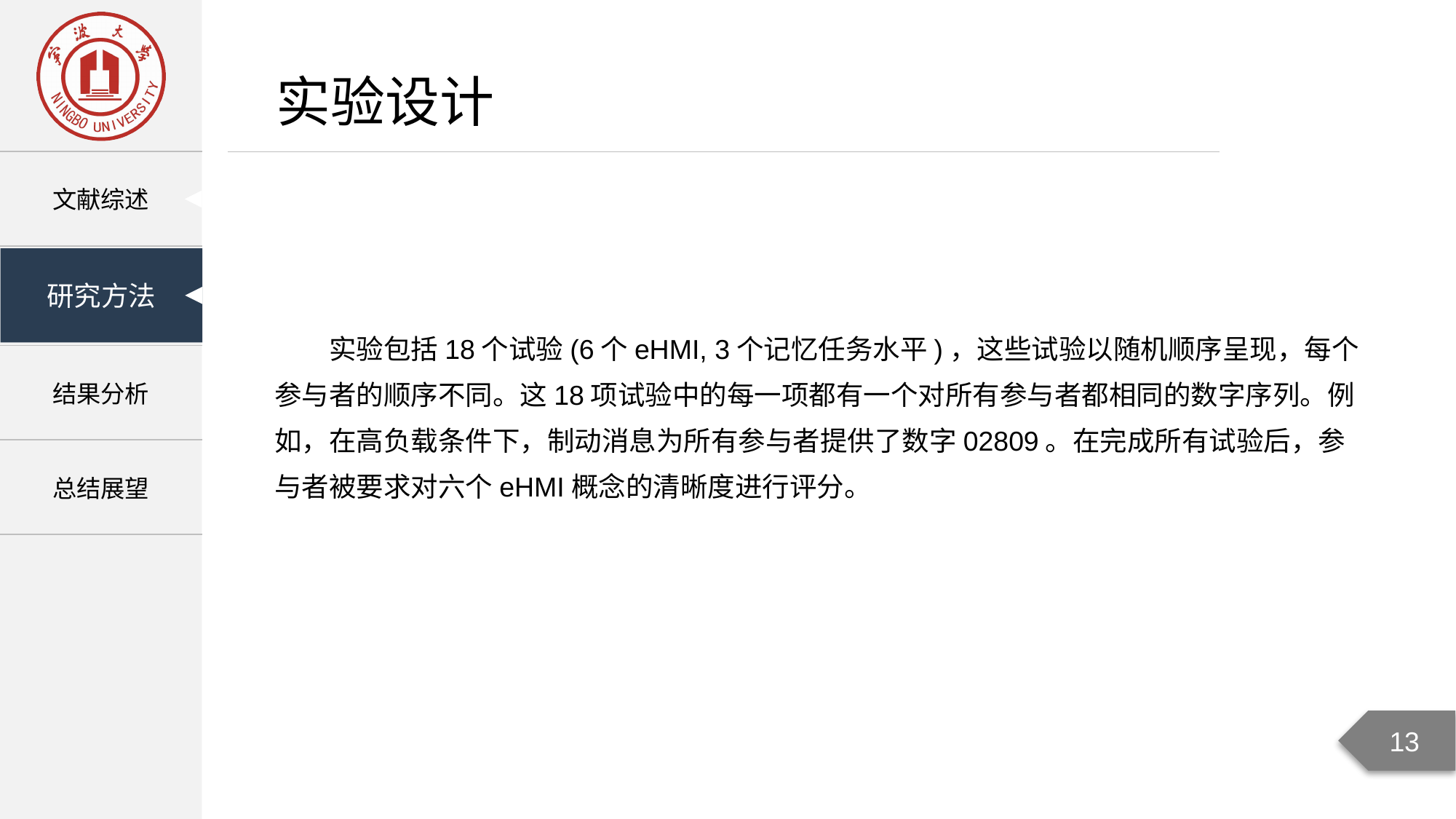

实验设计
实验包括18个试验(6个eHMI, 3个记忆任务水平)，这些试验以随机顺序呈现，每个参与者的顺序不同。这18项试验中的每一项都有一个对所有参与者都相同的数字序列。例如，在高负载条件下，制动消息为所有参与者提供了数字02809。在完成所有试验后，参与者被要求对六个eHMI概念的清晰度进行评分。